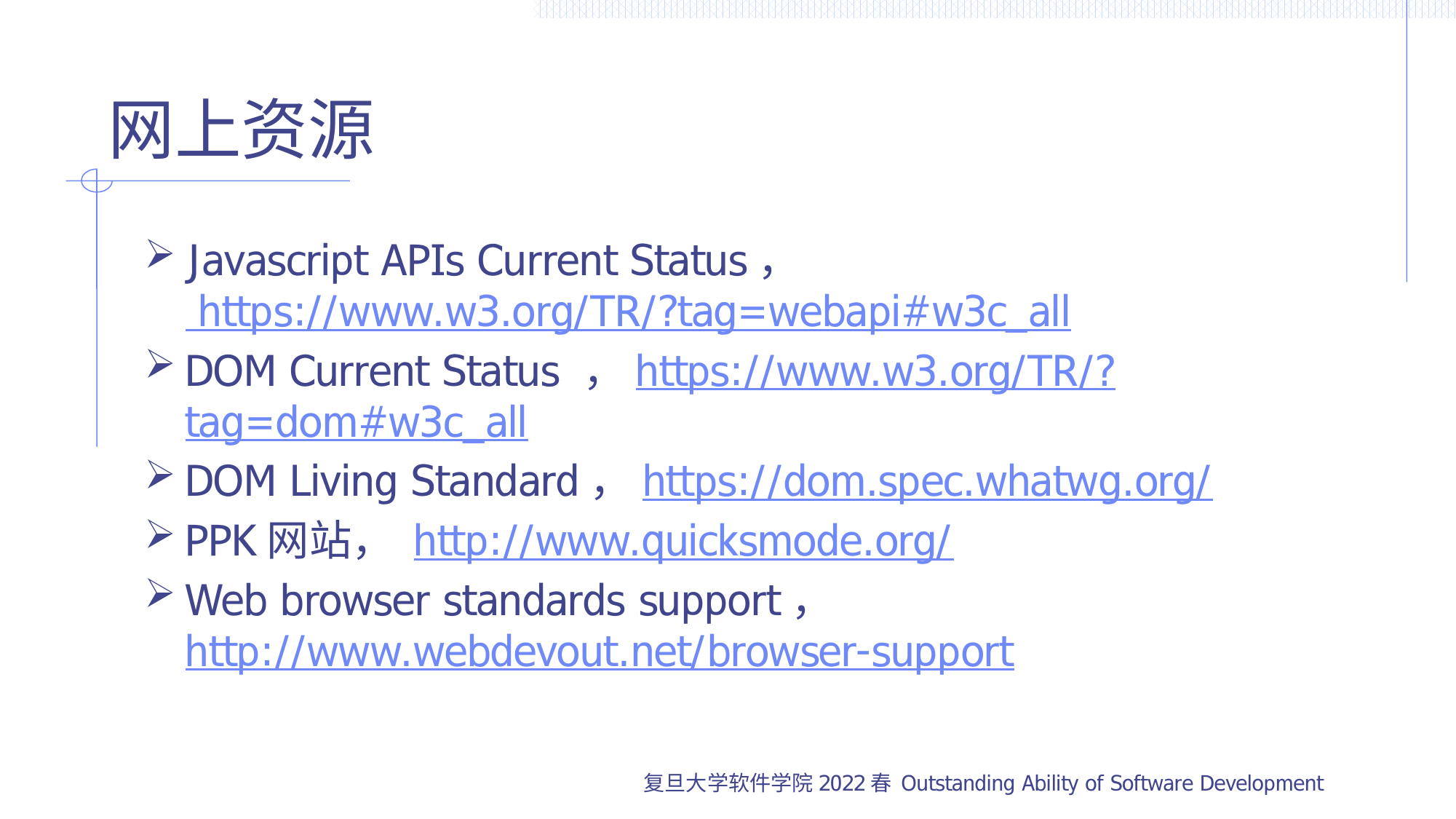

# 网上资源
Javascript APIs Current Status， https://www.w3.org/TR/?tag=webapi#w3c_all
DOM Current Status ，https://www.w3.org/TR/?tag=dom#w3c_all
DOM Living Standard，https://dom.spec.whatwg.org/
PPK网站， http://www.quicksmode.org/
Web browser standards support， http://www.webdevout.net/browser-support